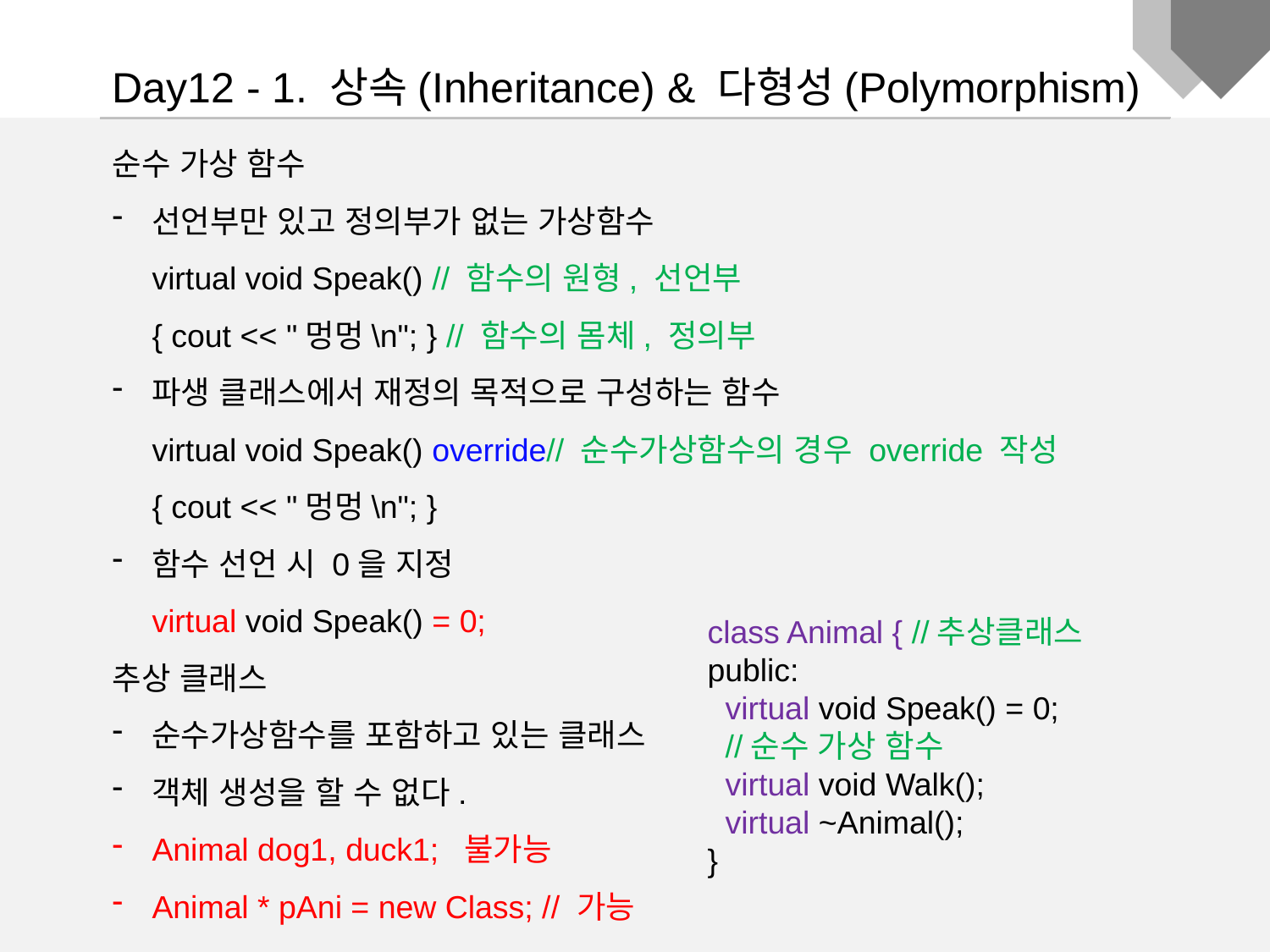

Day12 - 1. 상속(Inheritance) & 다형성(Polymorphism)
순수 가상 함수
선언부만 있고 정의부가 없는 가상함수
virtual void Speak() // 함수의 원형, 선언부
{ cout << "멍멍\n"; } // 함수의 몸체, 정의부
파생 클래스에서 재정의 목적으로 구성하는 함수
virtual void Speak() override// 순수가상함수의 경우 override 작성
{ cout << "멍멍\n"; }
함수 선언 시 0을 지정
virtual void Speak() = 0;
추상 클래스
순수가상함수를 포함하고 있는 클래스
객체 생성을 할 수 없다.
Animal dog1, duck1;  불가능
Animal * pAni = new Class; // 가능
class Animal { //추상클래스
public:
  virtual void Speak() = 0;
  //순수 가상 함수
  virtual void Walk();
  virtual ~Animal();
}